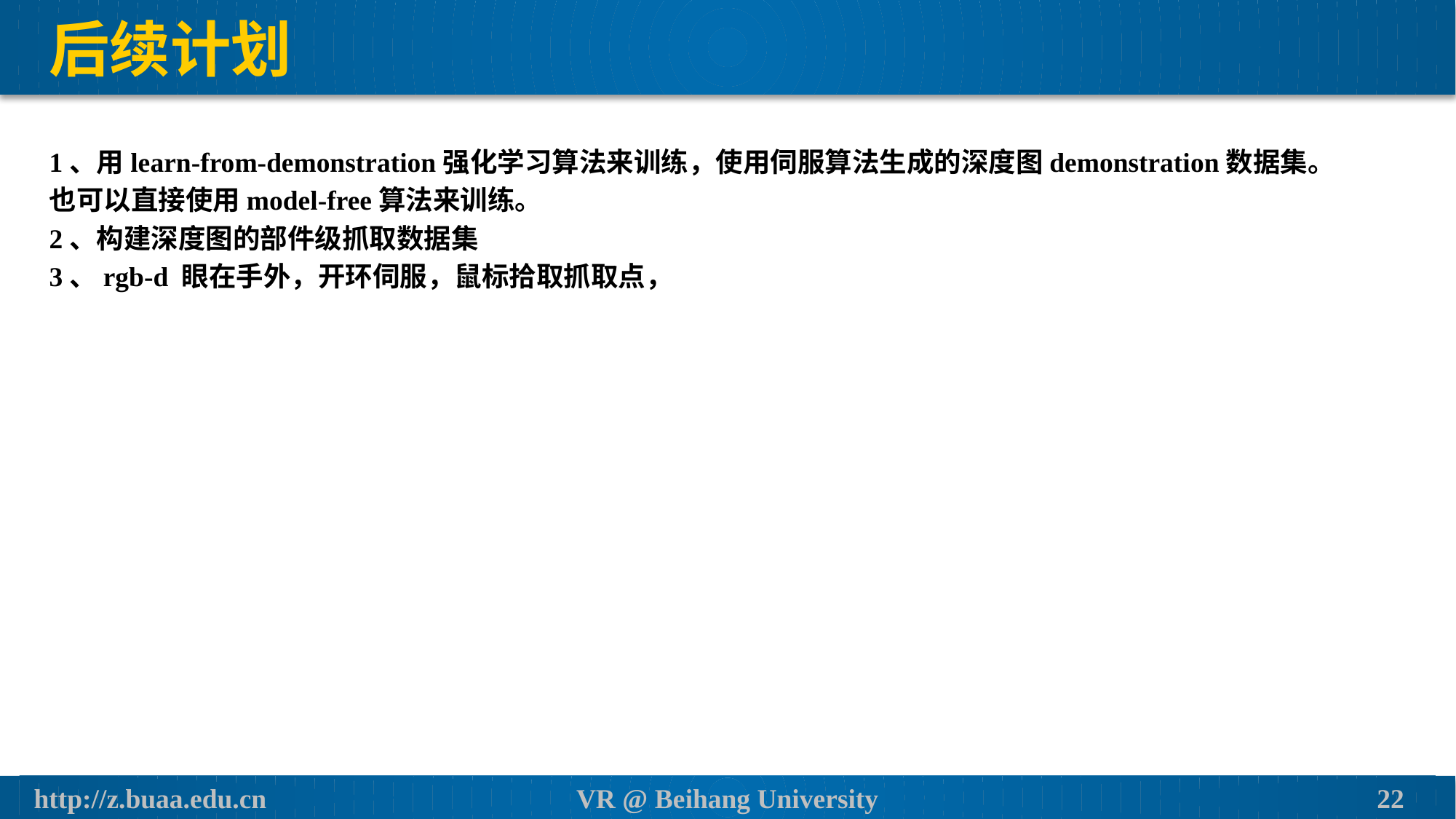

# 后续计划
1、用learn-from-demonstration强化学习算法来训练，使用伺服算法生成的深度图demonstration数据集。
也可以直接使用model-free算法来训练。
2、构建深度图的部件级抓取数据集
3、rgb-d 眼在手外，开环伺服，鼠标拾取抓取点，